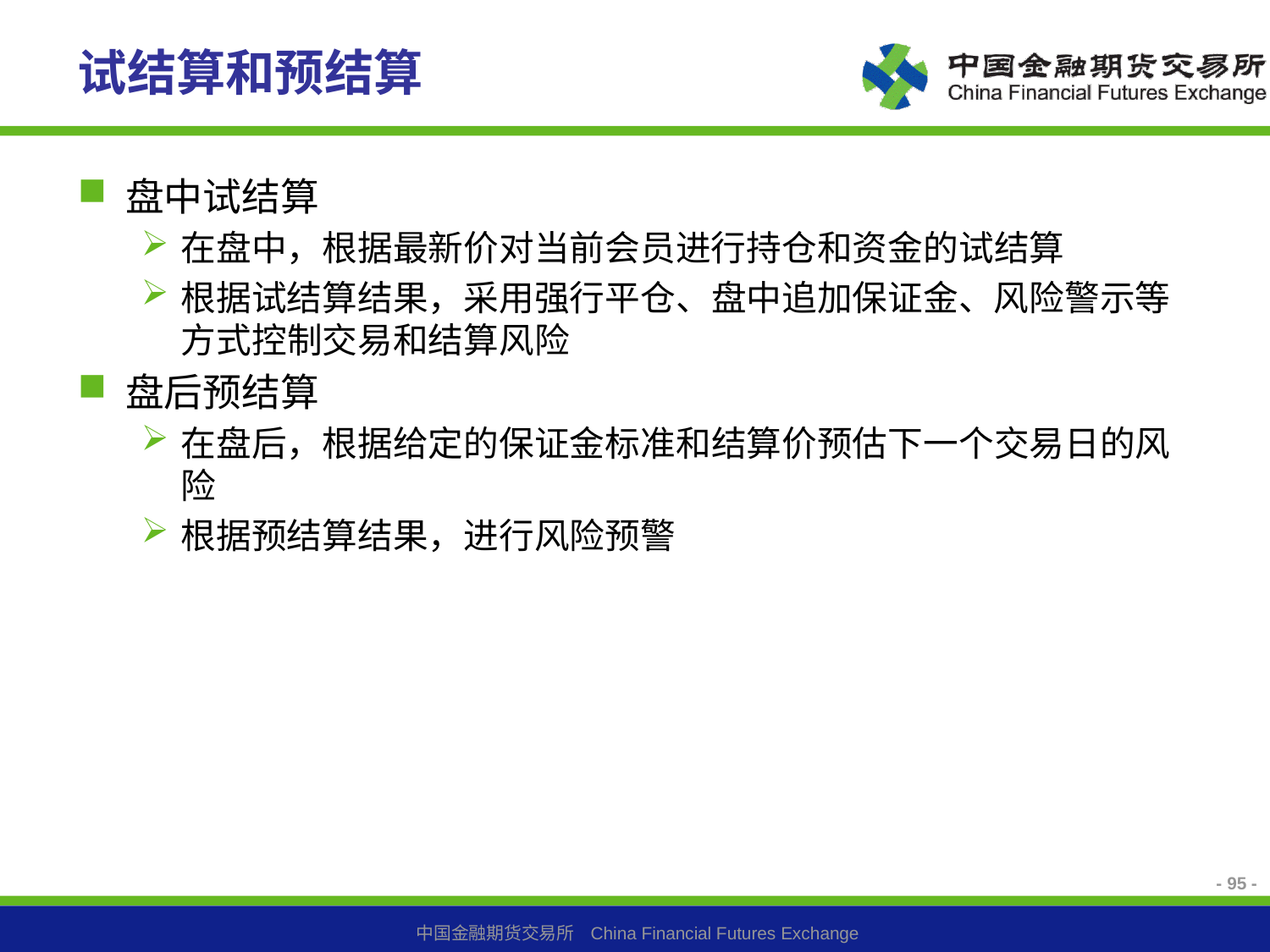

# 试结算和预结算
盘中试结算
在盘中，根据最新价对当前会员进行持仓和资金的试结算
根据试结算结果，采用强行平仓、盘中追加保证金、风险警示等方式控制交易和结算风险
盘后预结算
在盘后，根据给定的保证金标准和结算价预估下一个交易日的风险
根据预结算结果，进行风险预警

- 95 -